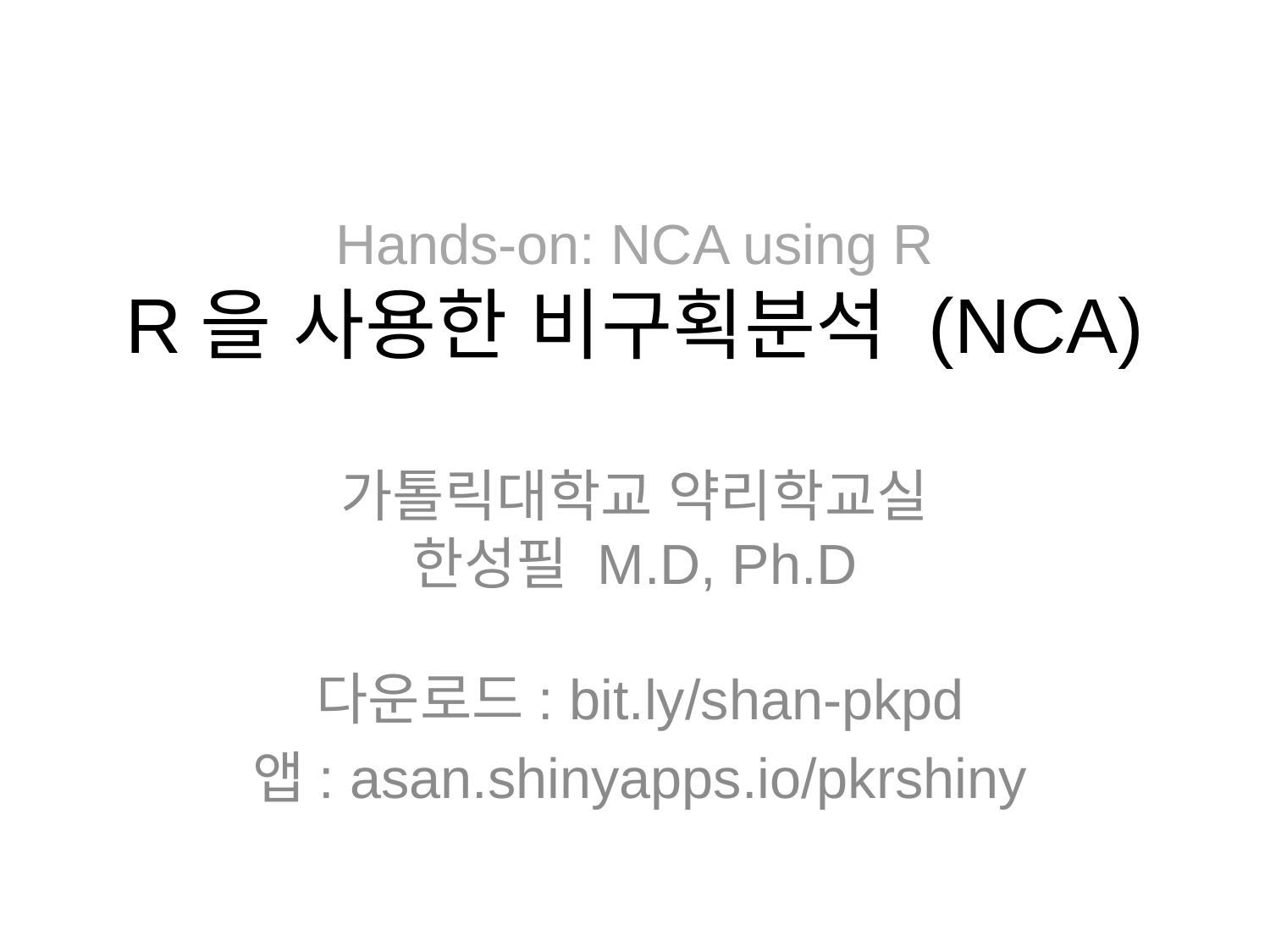

# Hands-on: NCA using R R을 사용한 비구획분석 (NCA)
가톨릭대학교 약리학교실
한성필 M.D, Ph.D
다운로드: bit.ly/shan-pkpd
앱: asan.shinyapps.io/pkrshiny